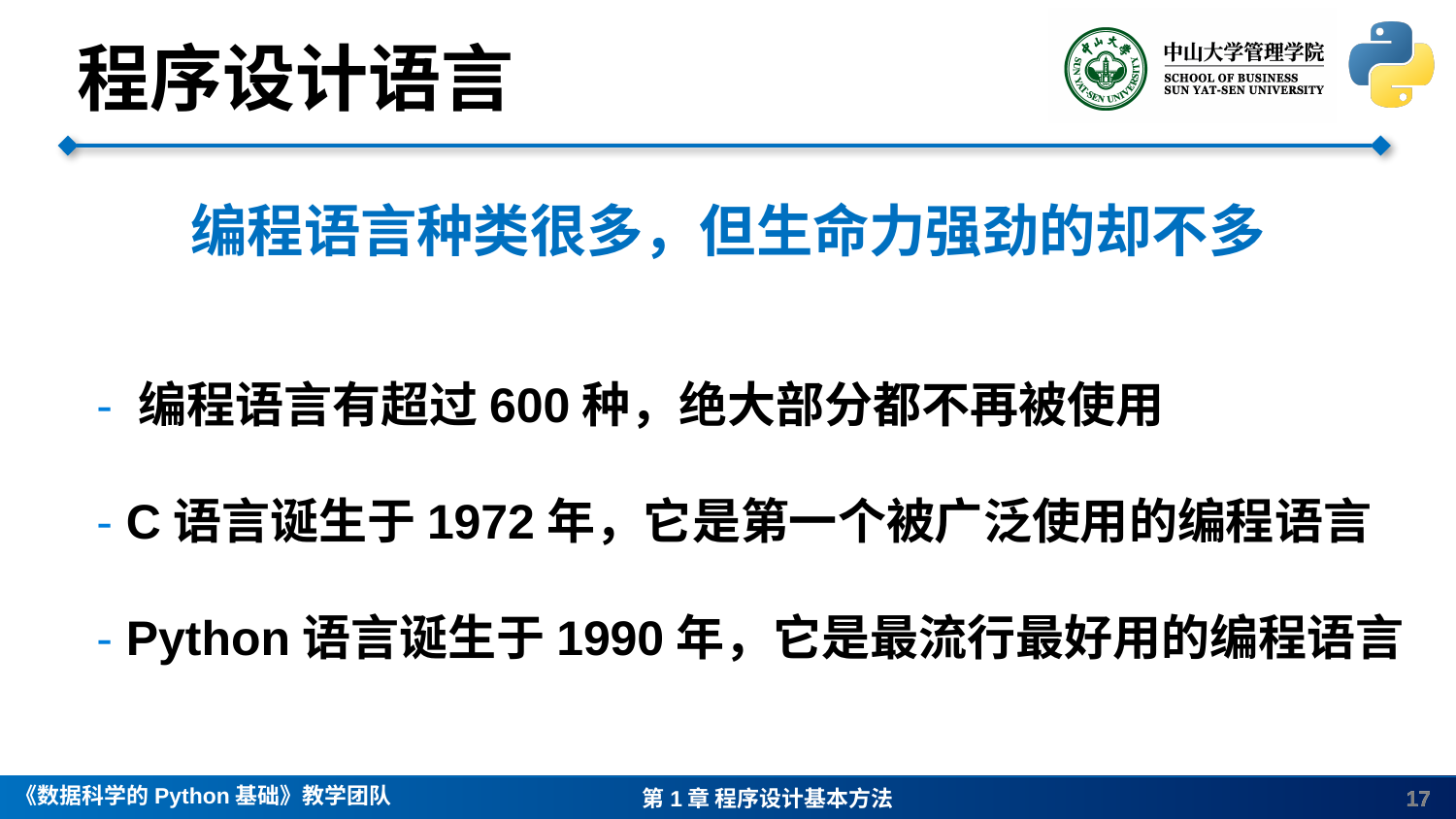

程序设计语言
编程语言种类很多，但生命力强劲的却不多
         - 编程语言有超过600种，绝大部分都不再被使用
         - C语言诞生于1972年，它是第一个被广泛使用的编程语言
         - Python语言诞生于1990年，它是最流行最好用的编程语言
17